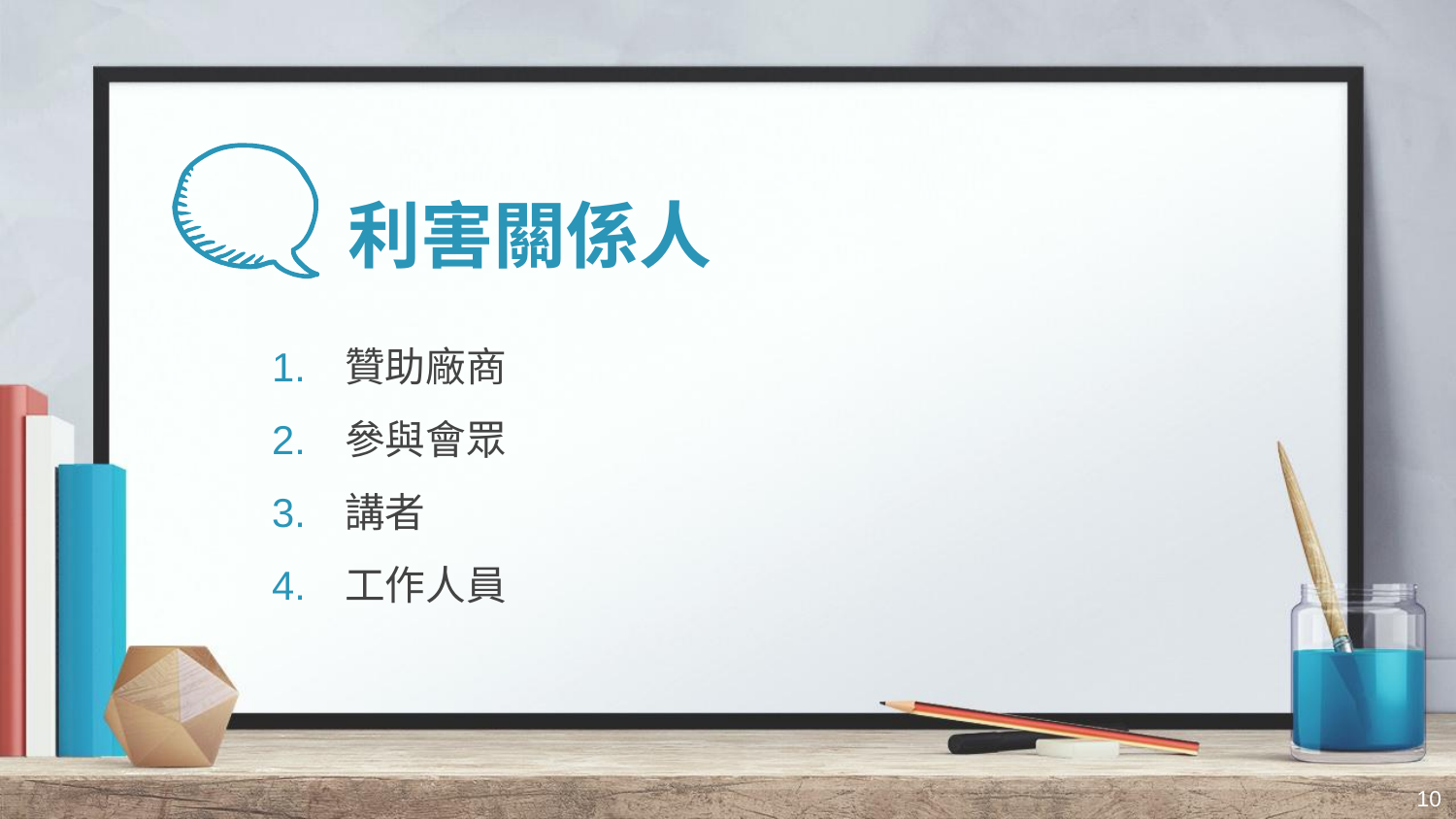

# 利害關係人
贊助廠商
參與會眾
講者
工作人員
10